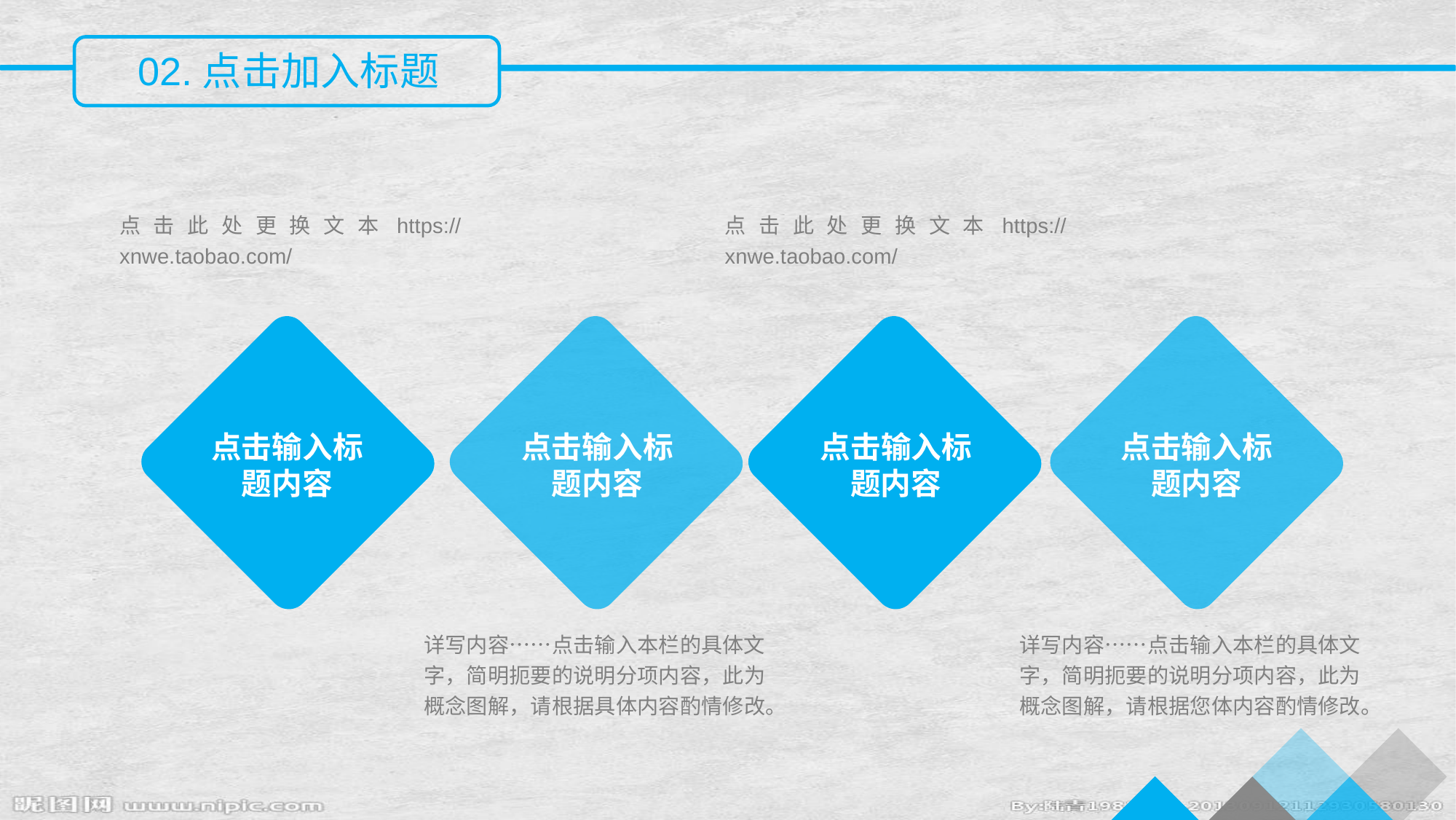

02.点击加入标题
点击此处更换文本https://xnwe.taobao.com/
点击此处更换文本https://xnwe.taobao.com/

点击输入标题内容
点击输入标题内容
点击输入标题内容
点击输入标题内容
详写内容……点击输入本栏的具体文字，简明扼要的说明分项内容，此为概念图解，请根据具体内容酌情修改。
详写内容……点击输入本栏的具体文字，简明扼要的说明分项内容，此为概念图解，请根据您体内容酌情修改。